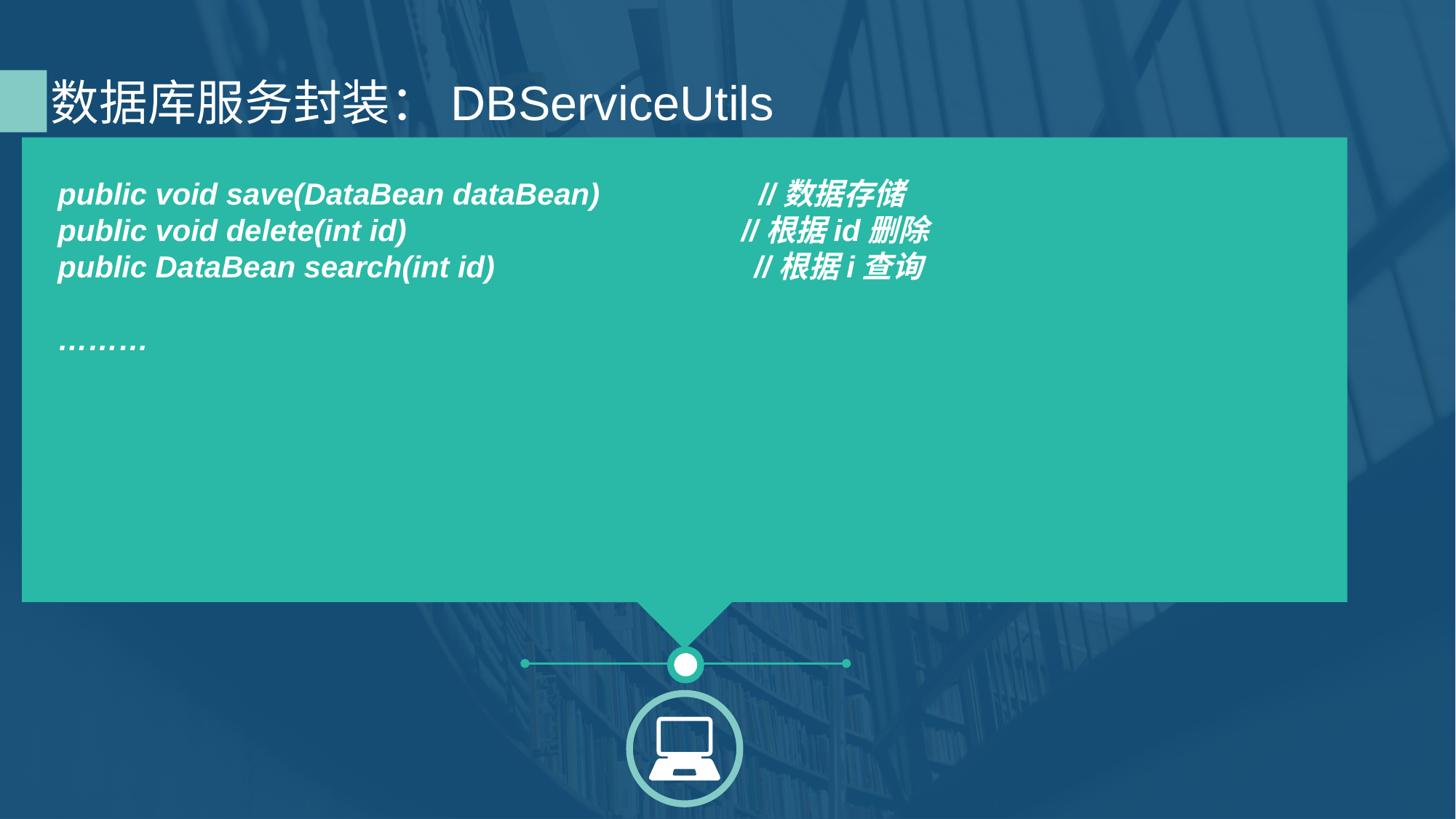

数据库服务封装：DBServiceUtils

public void save(DataBean dataBean)                   //数据存储
public void delete(int id)                                        //根据id删除
public DataBean search(int id)                               //根据i查询

………